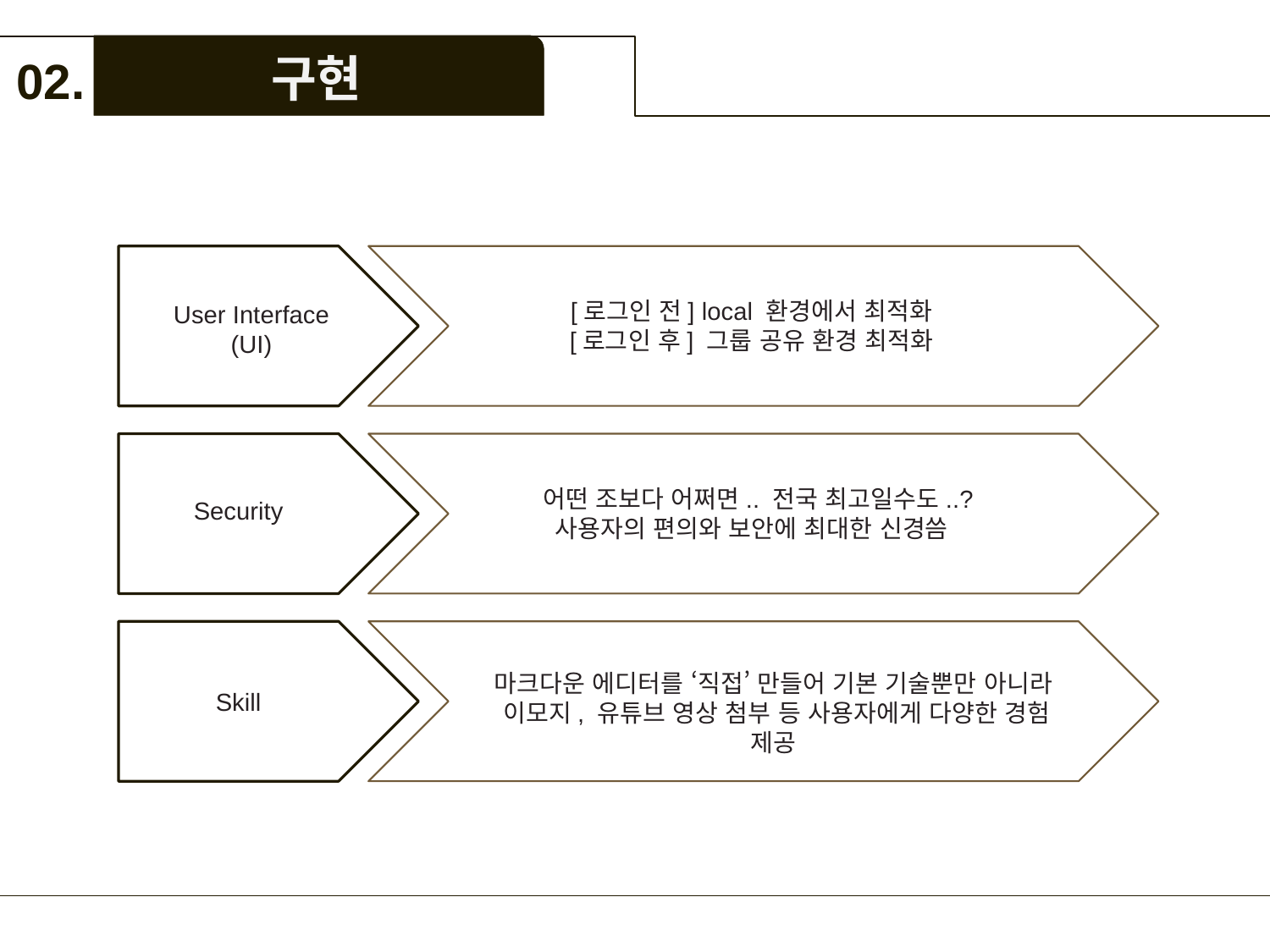

구현
02.

[로그인 전] local 환경에서 최적화
[로그인 후] 그룹 공유 환경 최적화
User Interface
(UI)

 어떤 조보다 어쩌면.. 전국 최고일수도..? 사용자의 편의와 보안에 최대한 신경씀
Security

마크다운 에디터를 ‘직접’ 만들어 기본 기술뿐만 아니라  이모지, 유튜브 영상 첨부 등 사용자에게 다양한 경험 제공
Skill